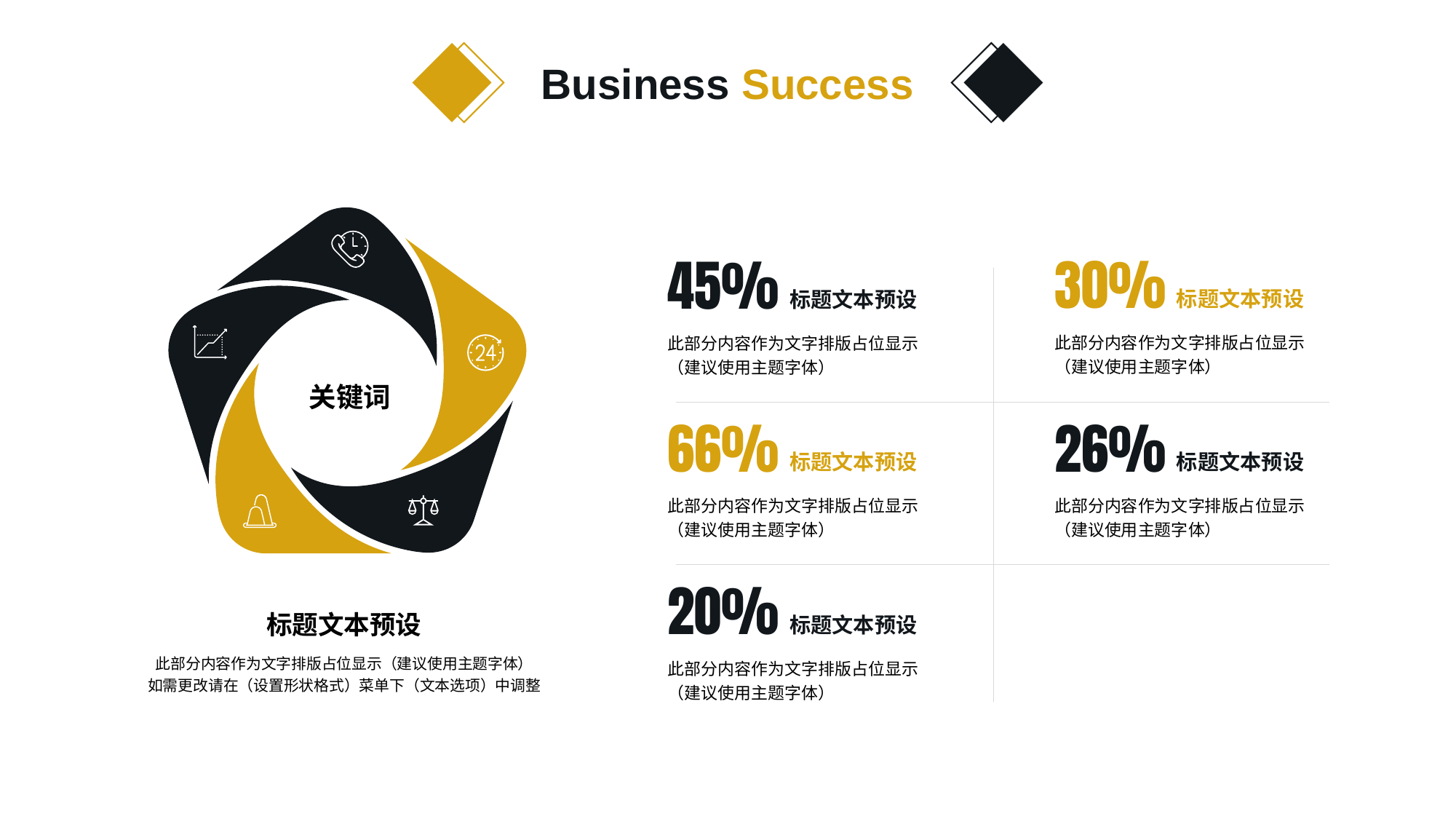

Business Success

关键词

30%
标题文本预设
此部分内容作为文字排版占位显示
（建议使用主题字体）
45%
标题文本预设
此部分内容作为文字排版占位显示
（建议使用主题字体）
66%
标题文本预设
此部分内容作为文字排版占位显示
（建议使用主题字体）
26%
标题文本预设
此部分内容作为文字排版占位显示
（建议使用主题字体）
20%
标题文本预设
此部分内容作为文字排版占位显示
（建议使用主题字体）
标题文本预设
此部分内容作为文字排版占位显示（建议使用主题字体）
如需更改请在（设置形状格式）菜单下（文本选项）中调整